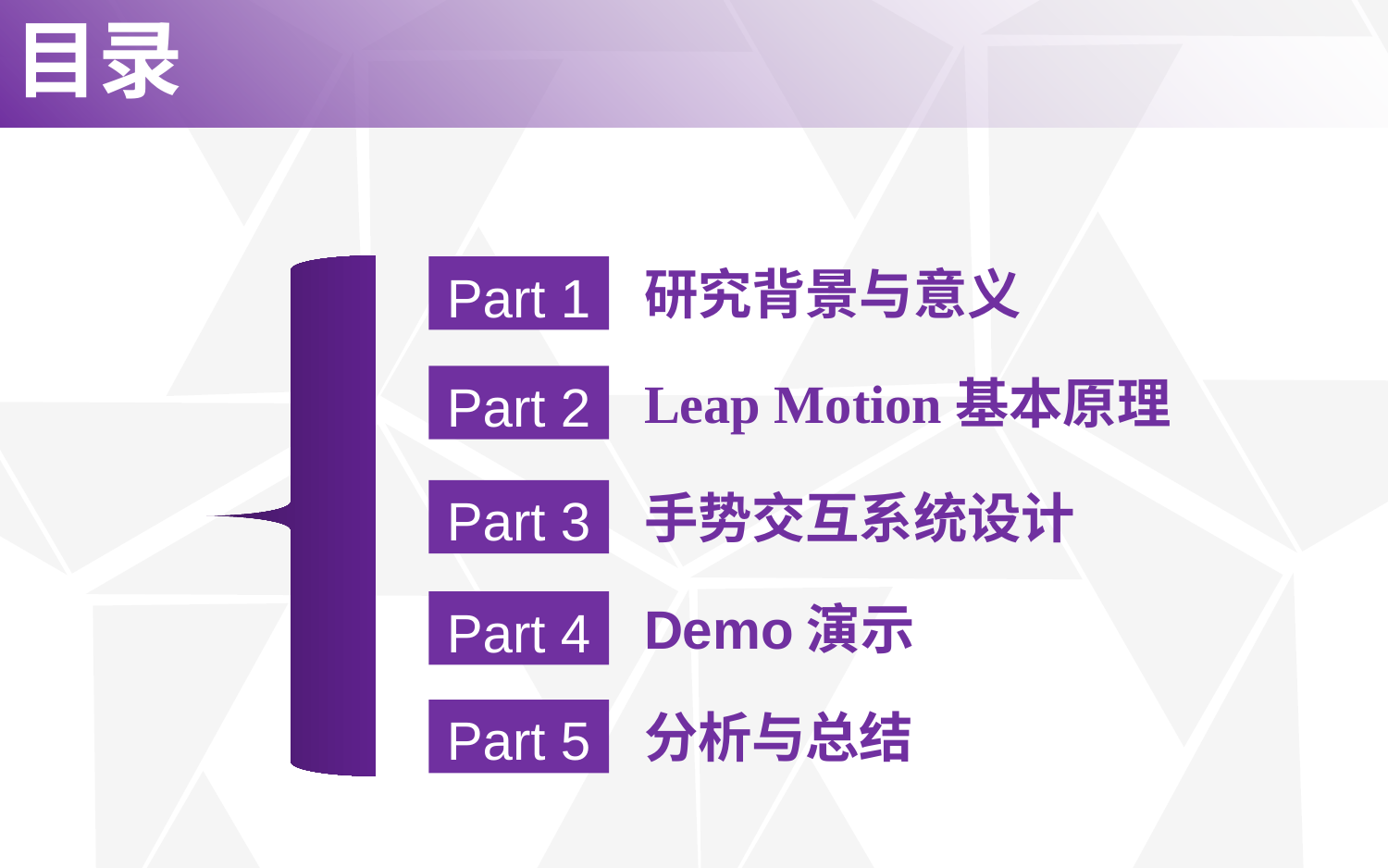

目录
研究背景与意义

Part 1
Leap Motion基本原理
Part 2
手势交互系统设计
Part 3
Demo演示
Part 4
分析与总结
Part 5